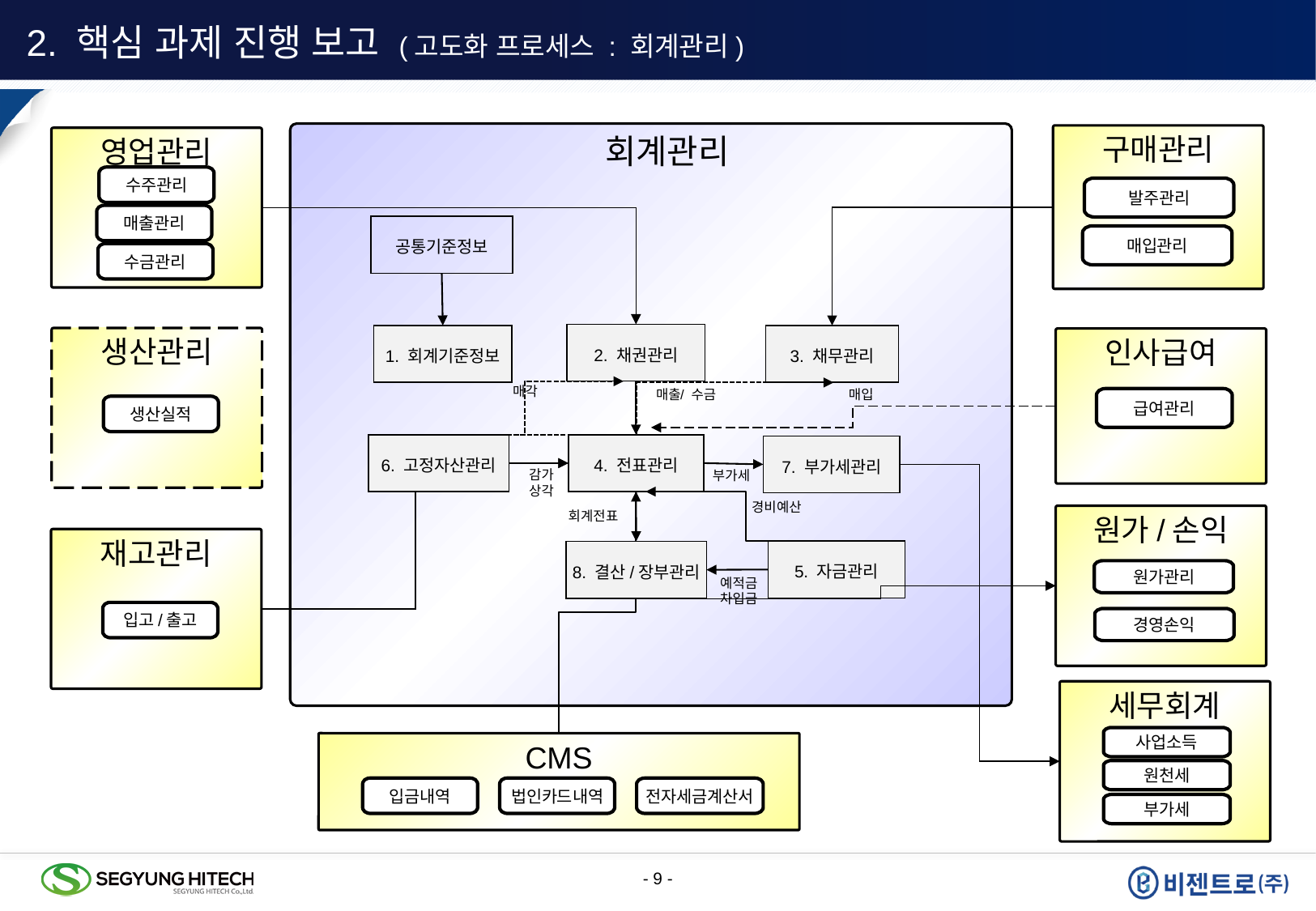

2. 핵심 과제 진행 보고 (고도화 프로세스 : 회계관리)
   회계관리
구매관리
영업관리
수주관리
발주관리
매출관리
공통기준정보
매입관리
수금관리
2. 채권관리
1. 회계기준정보
3. 채무관리
생산관리
인사급여
매각
매입
/ 수금
매출
급여관리
생산실적
6. 고정자산관리
4. 전표관리
7. 부가세관리
부가세
감가
상각
경비예산
회계전표
원가/손익
재고관리
5. 자금관리
8. 결산/장부관리
원가관리
예적금
차입금
입고/출고
경영손익
세무회계
사업소득
CMS
원천세
입금내역
법인카드내역
전자세금계산서
부가세